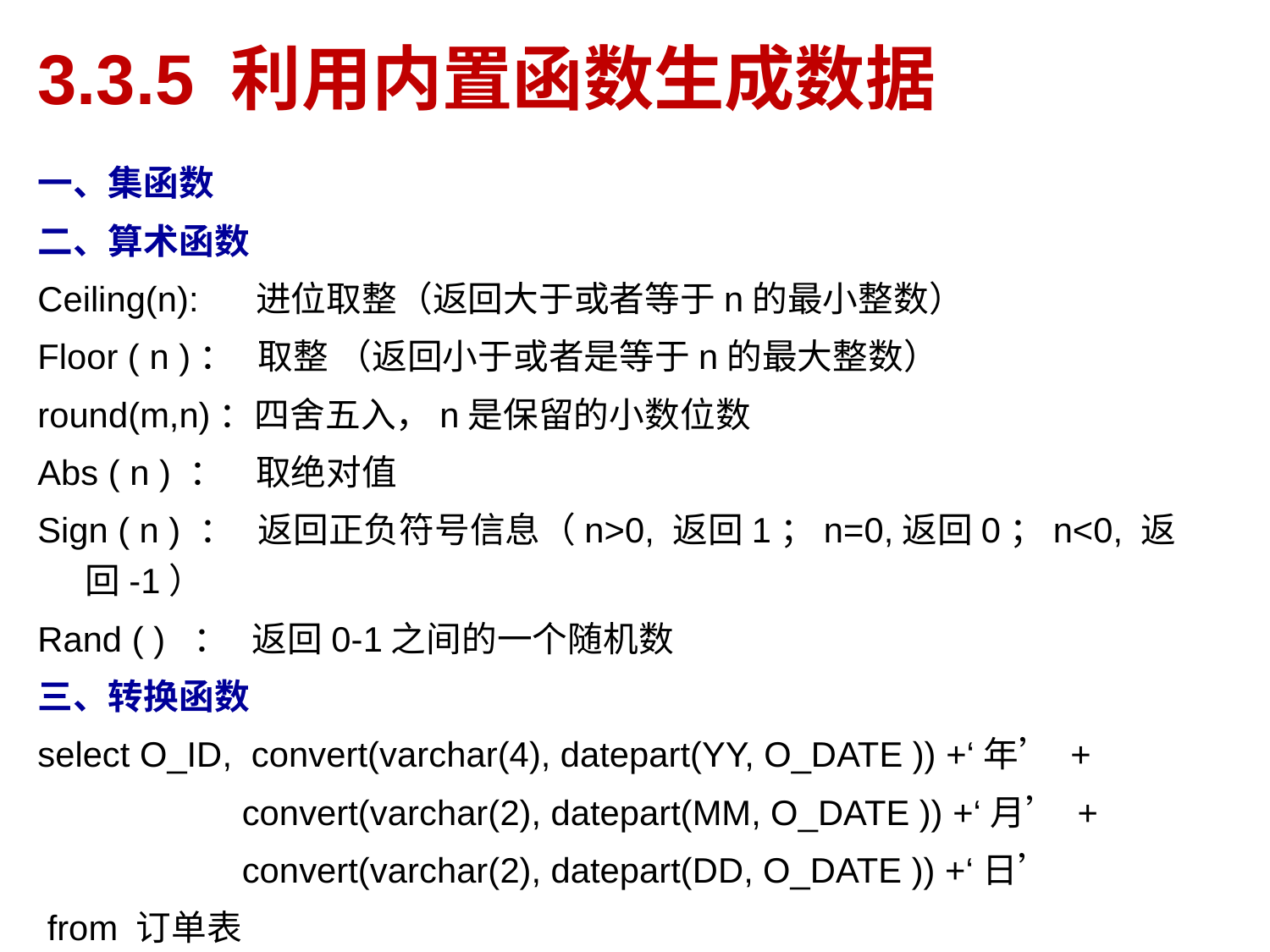

# 3.3.5 利用内置函数生成数据
一、集函数
二、算术函数
Ceiling(n):     进位取整（返回大于或者等于n的最小整数）
Floor ( n )：   取整 （返回小于或者是等于n的最大整数）
round(m,n)：四舍五入，n是保留的小数位数
Abs ( n ) ：    取绝对值
Sign ( n ) ：   返回正负符号信息（n>0, 返回1；n=0,返回0；n<0, 返回-1）
Rand ( )  ：   返回0-1之间的一个随机数
三、转换函数
select O_ID,  convert(varchar(4), datepart(YY, O_DATE )) +‘年’ +
                     convert(varchar(2), datepart(MM, O_DATE )) +‘月’ +
                     convert(varchar(2), datepart(DD, O_DATE )) +‘日’
 from 订单表